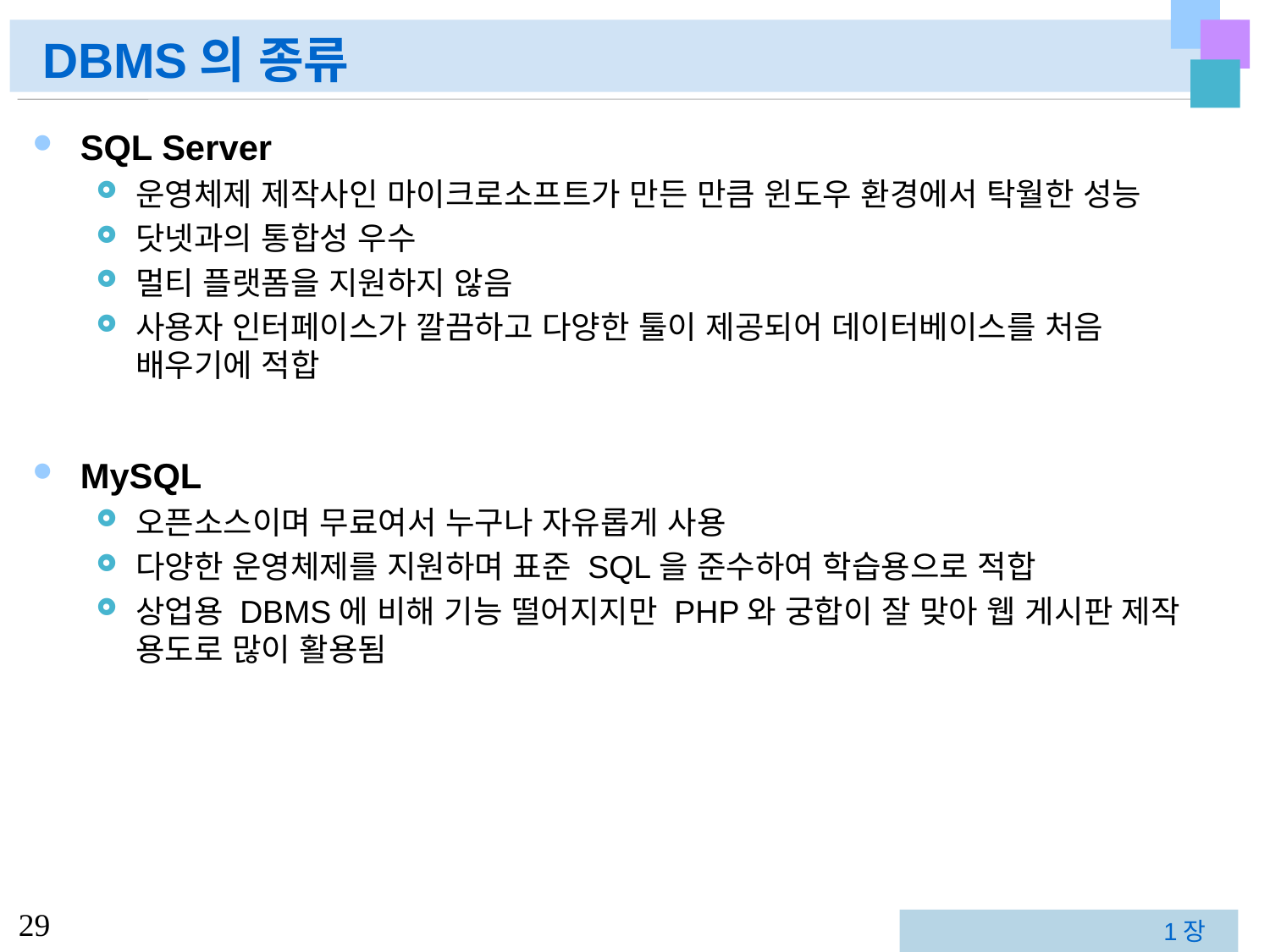

# DBMS의 종류
SQL Server
운영체제 제작사인 마이크로소프트가 만든 만큼 윈도우 환경에서 탁월한 성능
닷넷과의 통합성 우수
멀티 플랫폼을 지원하지 않음
사용자 인터페이스가 깔끔하고 다양한 툴이 제공되어 데이터베이스를 처음 배우기에 적합

MySQL
오픈소스이며 무료여서 누구나 자유롭게 사용
다양한 운영체제를 지원하며 표준 SQL을 준수하여 학습용으로 적합
상업용 DBMS에 비해 기능 떨어지지만 PHP와 궁합이 잘 맞아 웹 게시판 제작 용도로 많이 활용됨

1장